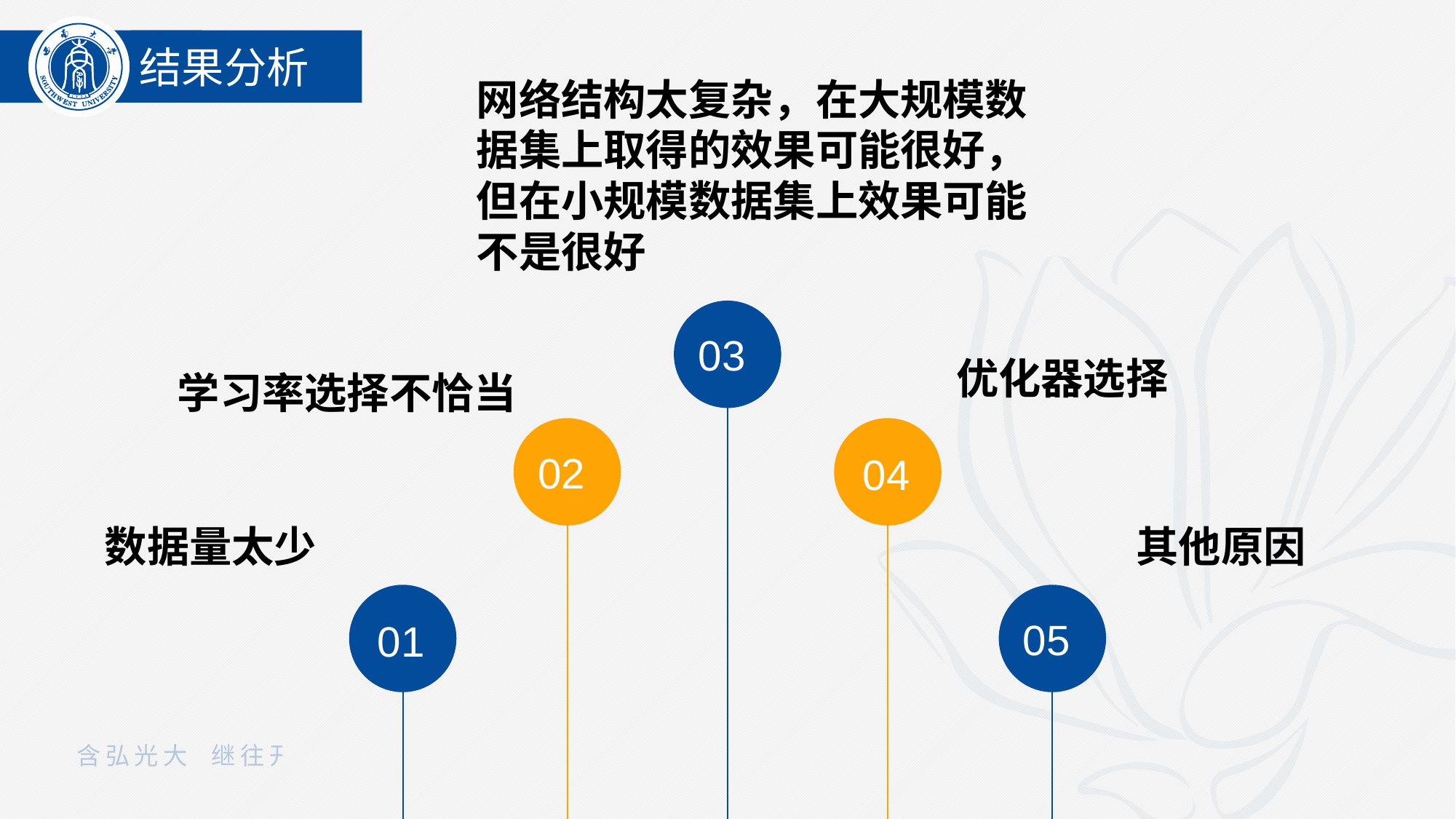

结果分析
网络结构太复杂，在大规模数据集上取得的效果可能很好，
但在小规模数据集上效果可能
不是很好

03
优化器选择
学习率选择不恰当

02

04
数据量太少
其他原因

01

05